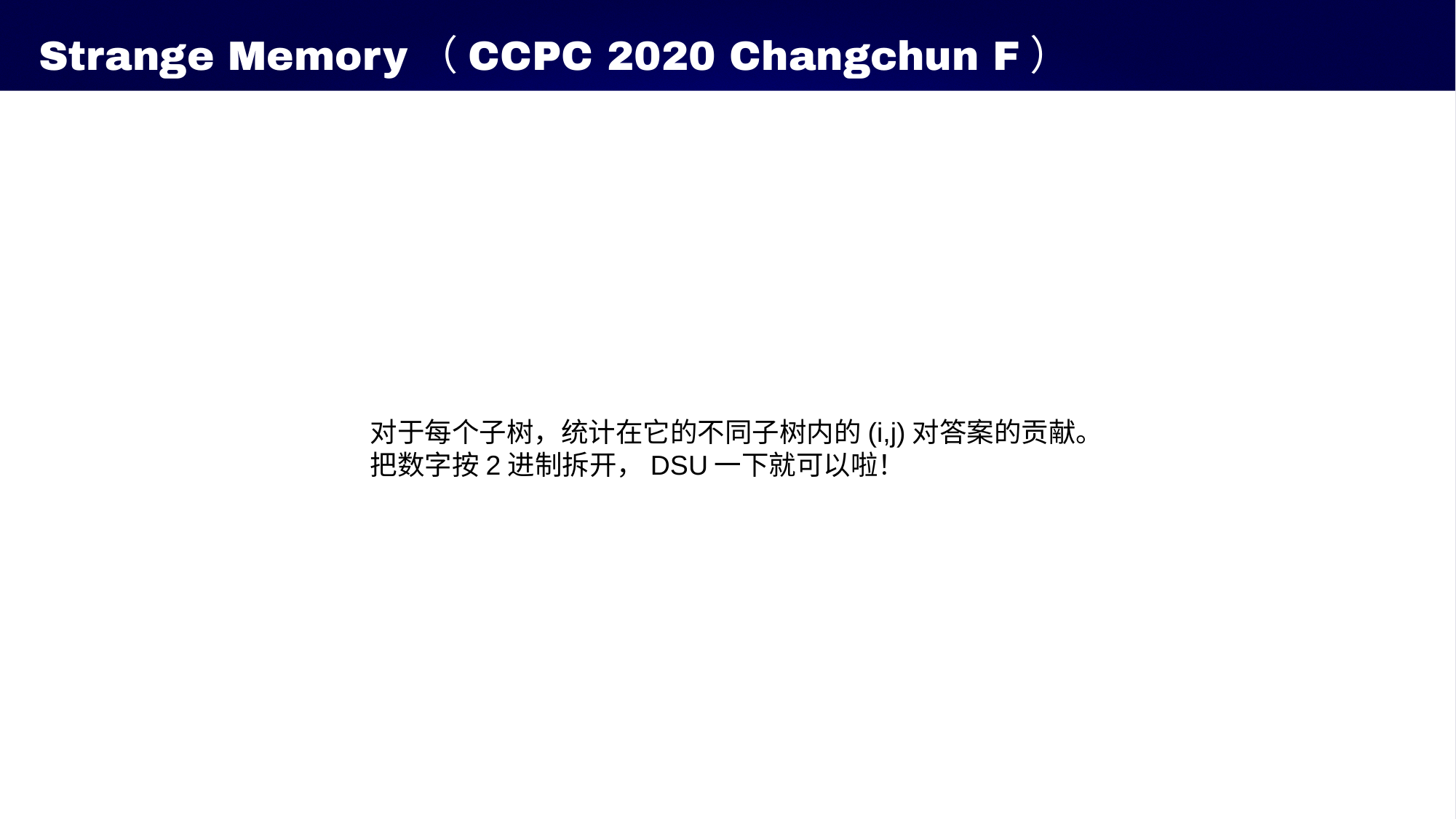

# Strange Memory（CCPC 2020 Changchun F）
对于每个子树，统计在它的不同子树内的(i,j)对答案的贡献。把数字按2进制拆开，DSU一下就可以啦！